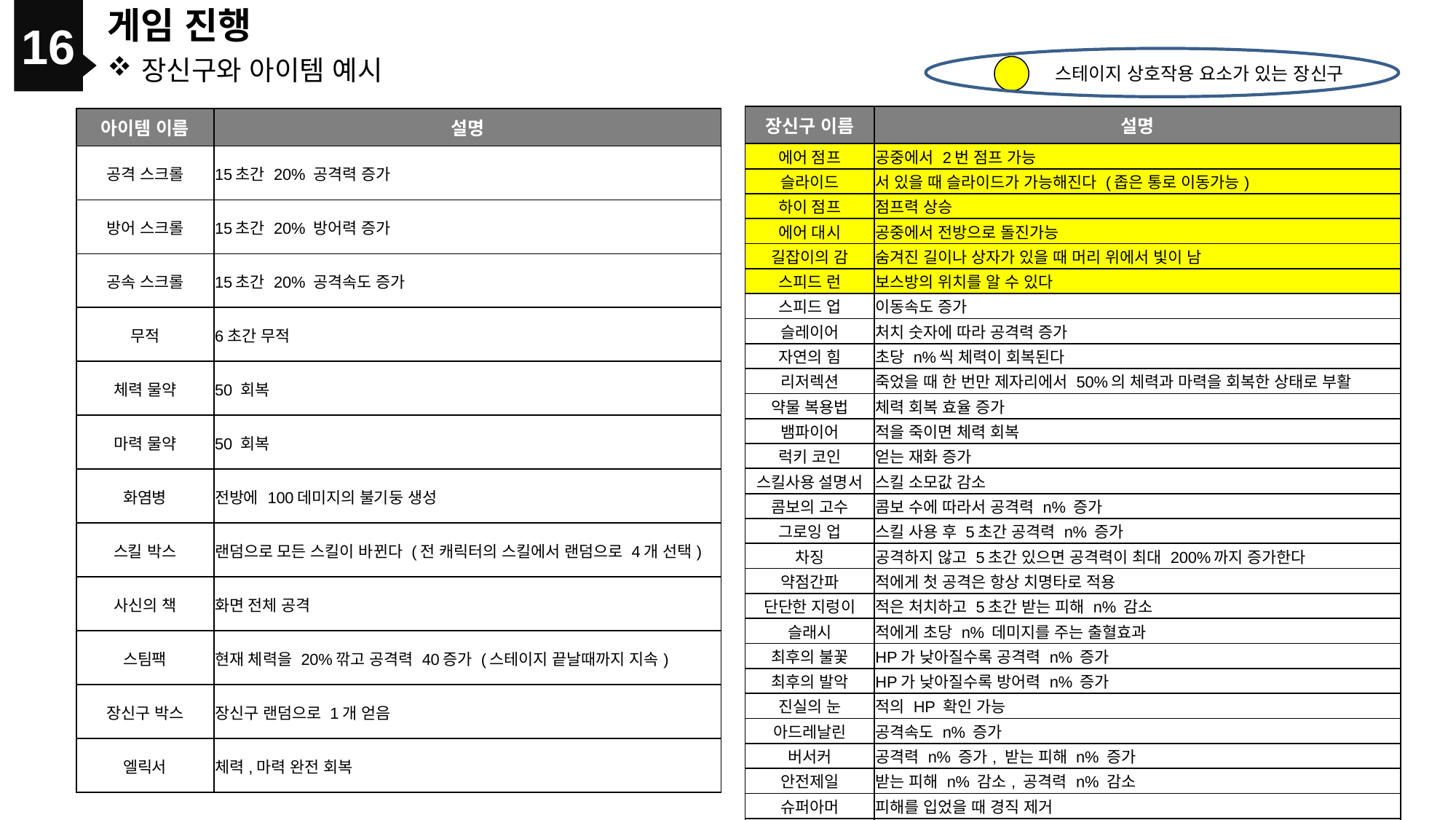

16
게임 진행

장신구와 아이템 예시

스테이지 상호작용 요소가 있는 장신구
| 장신구 이름 | 설명 |
| --- | --- |
| 에어 점프 | 공중에서 2번 점프 가능 |
| 슬라이드 | 서 있을 때 슬라이드가 가능해진다 (좁은 통로 이동가능) |
| 하이 점프 | 점프력 상승 |
| 에어 대시 | 공중에서 전방으로 돌진가능 |
| 길잡이의 감 | 숨겨진 길이나 상자가 있을 때 머리 위에서 빛이 남 |
| 스피드 런 | 보스방의 위치를 알 수 있다 |
| 스피드 업 | 이동속도 증가 |
| 슬레이어 | 처치 숫자에 따라 공격력 증가 |
| 자연의 힘 | 초당 n%씩 체력이 회복된다 |
| 리저렉션 | 죽었을 때 한 번만 제자리에서 50%의 체력과 마력을 회복한 상태로 부활 |
| 약물 복용법 | 체력 회복 효율 증가 |
| 뱀파이어 | 적을 죽이면 체력 회복 |
| 럭키 코인 | 얻는 재화 증가 |
| 스킬사용 설명서 | 스킬 소모값 감소 |
| 콤보의 고수 | 콤보 수에 따라서 공격력 n% 증가 |
| 그로잉 업 | 스킬 사용 후 5초간 공격력 n% 증가 |
| 차징 | 공격하지 않고 5초간 있으면 공격력이 최대 200%까지 증가한다 |
| 약점간파 | 적에게 첫 공격은 항상 치명타로 적용 |
| 단단한 지렁이 | 적은 처치하고 5초간 받는 피해 n% 감소 |
| 슬래시 | 적에게 초당 n% 데미지를 주는 출혈효과 |
| 최후의 불꽃 | HP가 낮아질수록 공격력 n% 증가 |
| 최후의 발악 | HP가 낮아질수록 방어력 n% 증가 |
| 진실의 눈 | 적의 HP 확인 가능 |
| 아드레날린 | 공격속도 n% 증가 |
| 버서커 | 공격력 n% 증가, 받는 피해 n% 증가 |
| 안전제일 | 받는 피해 n% 감소, 공격력 n% 감소 |
| 슈퍼아머 | 피해를 입었을 때 경직 제거 |
| 만독불침 | 상태이상 면역 |
| 금강불괴 | 50 이하의 데미지 무효 |
| 달팽이 체액 | 적의 이동속도 감소 |
| 일타이피 | 일반 공격이 두번 나간다 |
| 아이템 이름 | 설명 |
| --- | --- |
| 공격 스크롤 | 15초간 20% 공격력 증가 |
| 방어 스크롤 | 15초간 20% 방어력 증가 |
| 공속 스크롤 | 15초간 20% 공격속도 증가 |
| 무적 | 6초간 무적 |
| 체력 물약 | 50 회복 |
| 마력 물약 | 50 회복 |
| 화염병 | 전방에 100데미지의 불기둥 생성 |
| 스킬 박스 | 랜덤으로 모든 스킬이 바뀐다 (전 캐릭터의 스킬에서 랜덤으로 4개 선택) |
| 사신의 책 | 화면 전체 공격 |
| 스팀팩 | 현재 체력을 20%깎고 공격력 40증가 (스테이지 끝날때까지 지속) |
| 장신구 박스 | 장신구 랜덤으로 1개 얻음 |
| 엘릭서 | 체력,마력 완전 회복 |